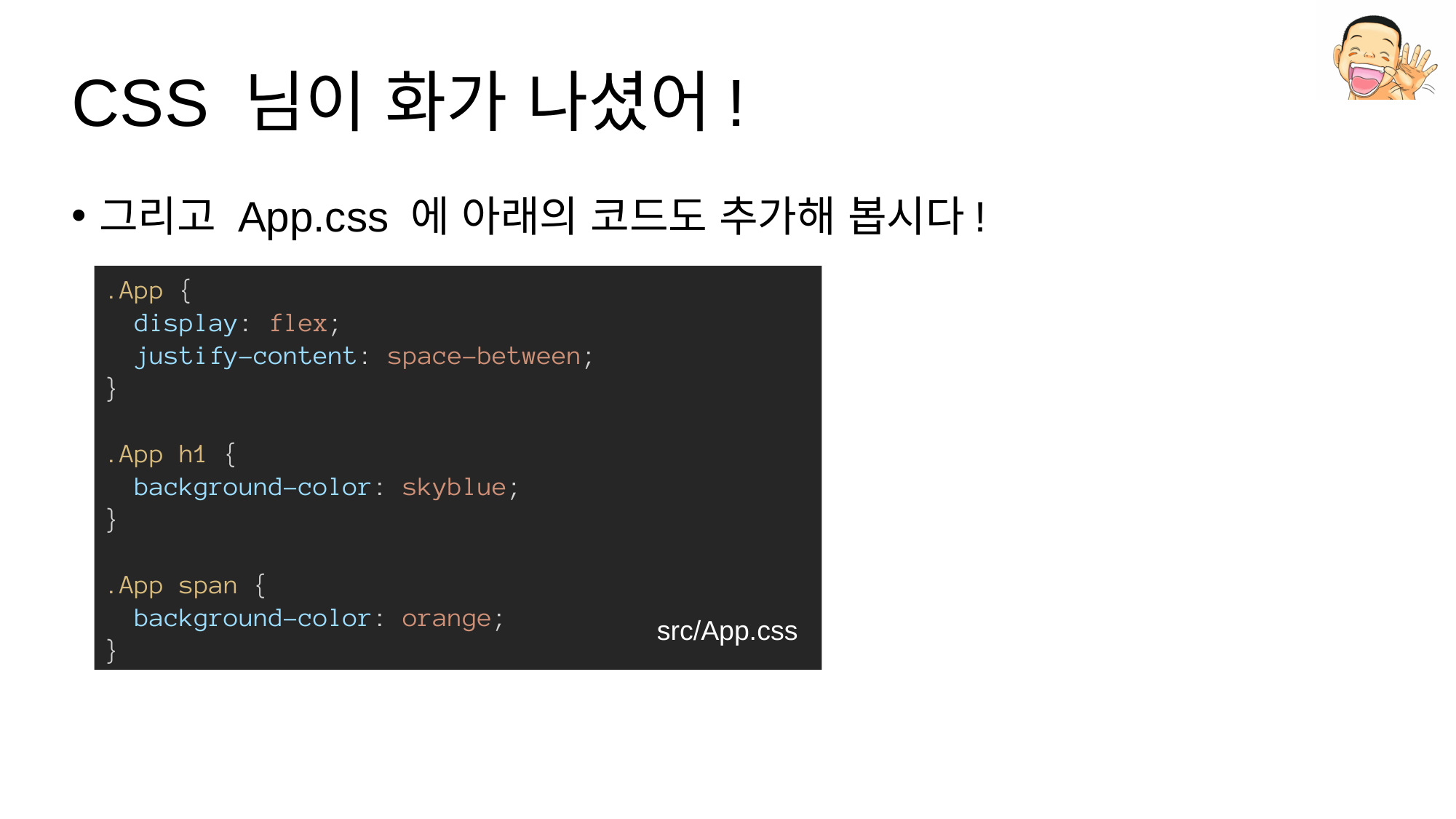

# CSS 님이 화가 나셨어!
그리고 App.css 에 아래의 코드도 추가해 봅시다!

.App {
  display: flex;
  justify-content: space-between;
}
.App h1 {
  background-color: skyblue;
}
.App span {
  background-color: orange;
}
src/App.css